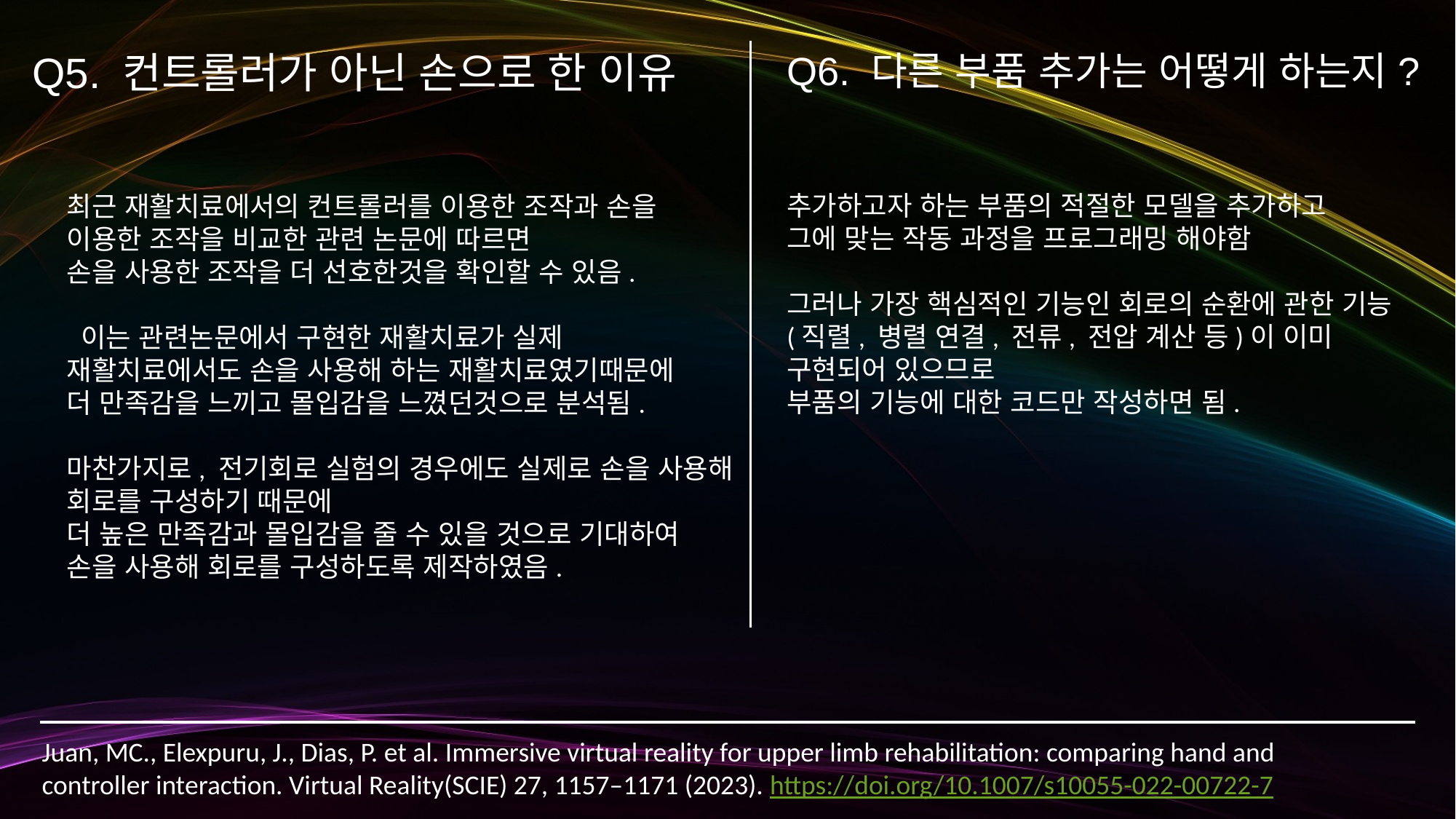

Q5. 컨트롤러가 아닌 손으로 한 이유
Q6. 다른 부품 추가는 어떻게 하는지?
추가하고자 하는 부품의 적절한 모델을 추가하고
그에 맞는 작동 과정을 프로그래밍 해야함

그러나 가장 핵심적인 기능인 회로의 순환에 관한 기능(직렬, 병렬 연결, 전류, 전압 계산 등)이 이미 구현되어 있으므로
부품의 기능에 대한 코드만 작성하면 됨.
최근 재활치료에서의 컨트롤러를 이용한 조작과 손을 이용한 조작을 비교한 관련 논문에 따르면
손을 사용한 조작을 더 선호한것을 확인할 수 있음.

 이는 관련논문에서 구현한 재활치료가 실제 재활치료에서도 손을 사용해 하는 재활치료였기때문에
더 만족감을 느끼고 몰입감을 느꼈던것으로 분석됨.

마찬가지로, 전기회로 실험의 경우에도 실제로 손을 사용해 회로를 구성하기 때문에
더 높은 만족감과 몰입감을 줄 수 있을 것으로 기대하여
손을 사용해 회로를 구성하도록 제작하였음.
Juan, MC., Elexpuru, J., Dias, P. et al. Immersive virtual reality for upper limb rehabilitation: comparing hand and controller interaction. Virtual Reality(SCIE) 27, 1157–1171 (2023). https://doi.org/10.1007/s10055-022-00722-7